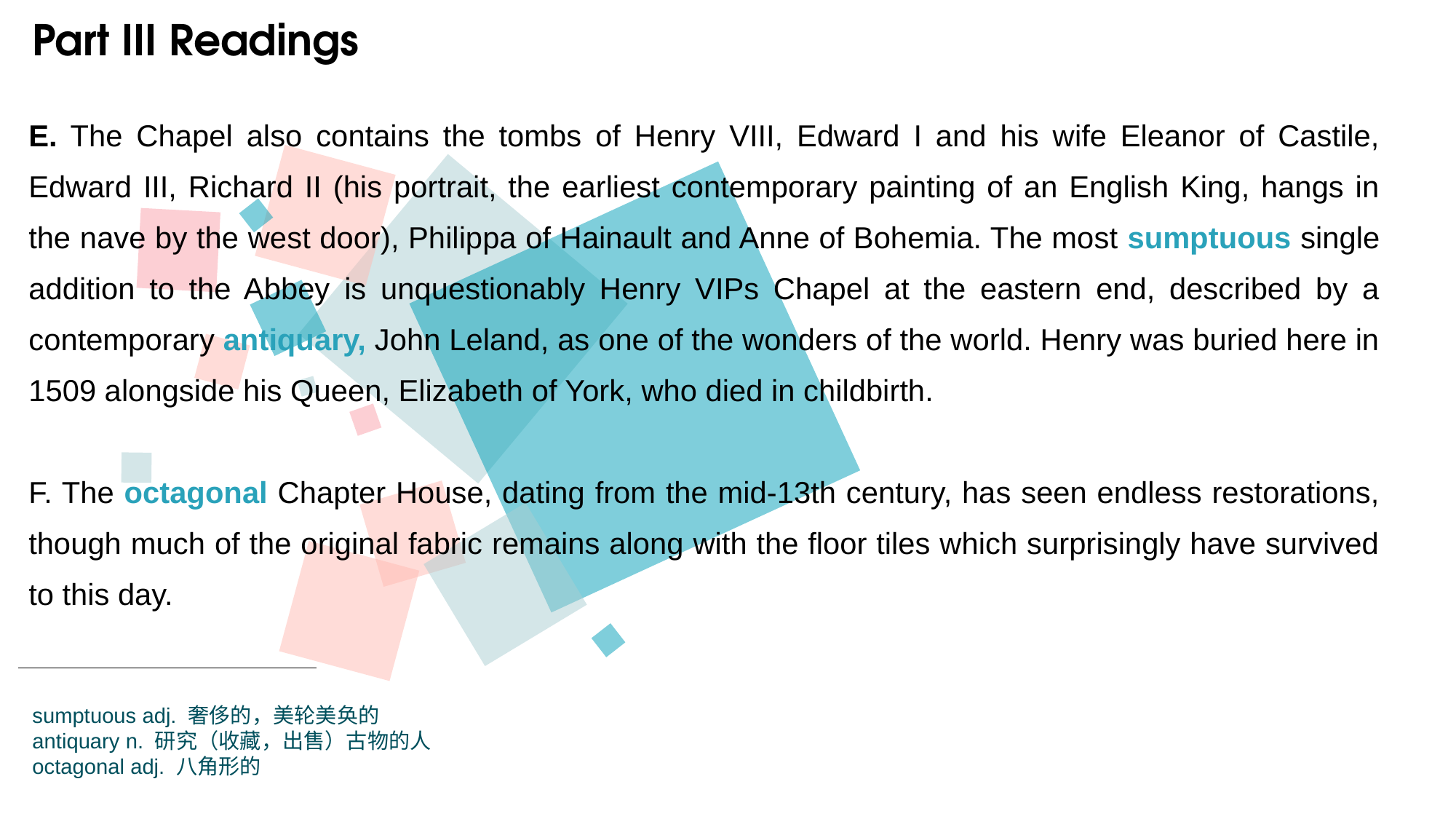

Part III Readings
E. The Chapel also contains the tombs of Henry VIII, Edward I and his wife Eleanor of Castile, Edward III, Richard II (his portrait, the earliest contemporary painting of an English King, hangs in the nave by the west door), Philippa of Hainault and Anne of Bohemia. The most sumptuous single addition to the Abbey is unquestionably Henry VIPs Chapel at the eastern end, described by a contemporary antiquary, John Leland, as one of the wonders of the world. Henry was buried here in 1509 alongside his Queen, Elizabeth of York, who died in childbirth.

F. The octagonal Chapter House, dating from the mid-13th century, has seen endless restorations, though much of the original fabric remains along with the floor tiles which surprisingly have survived to this day.
sumptuous adj. 奢侈的，美轮美奂的
antiquary n. 研究（收藏，出售）古物的人
octagonal adj. 八角形的